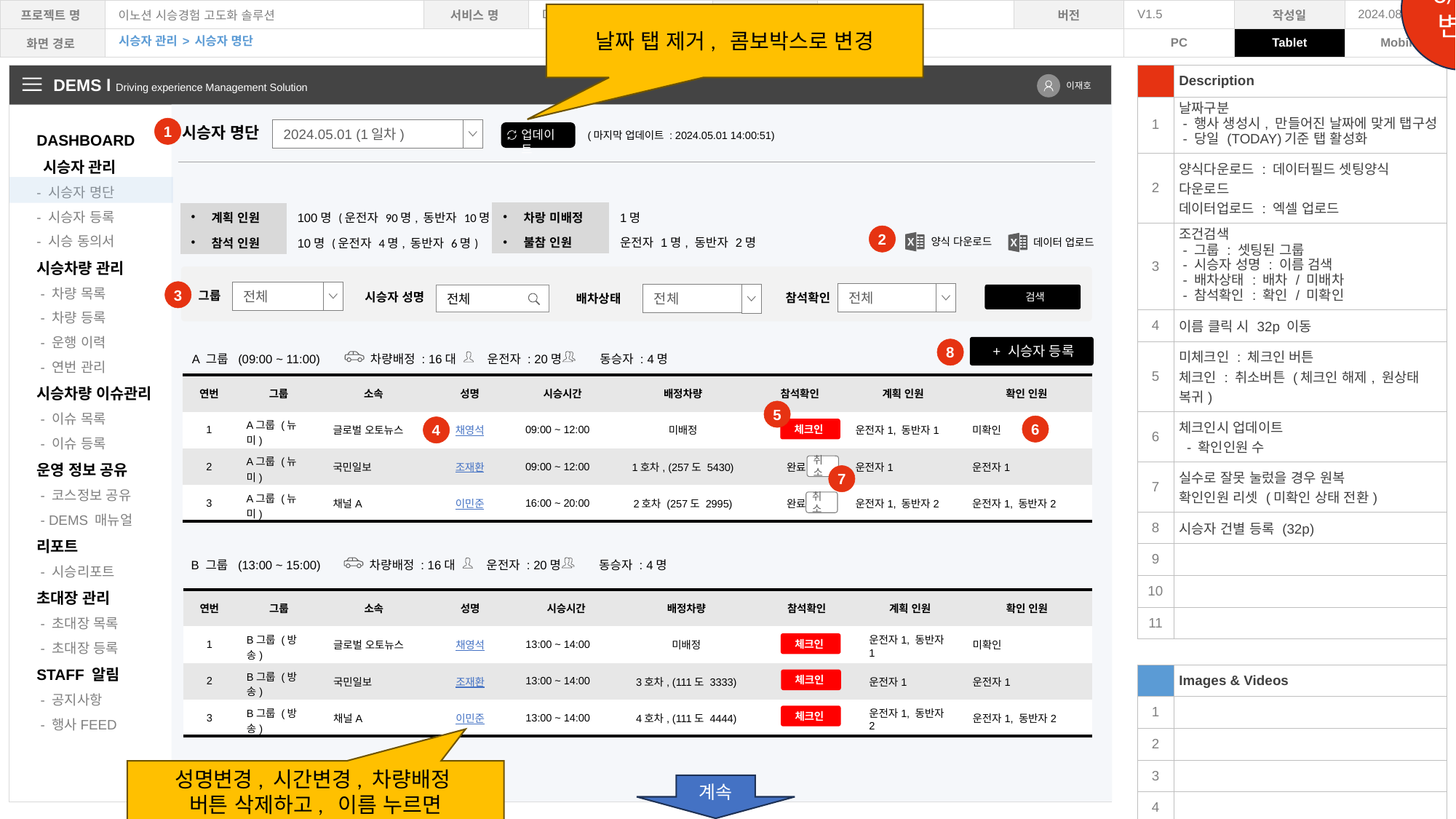

8/14변경

날짜 탭 제거,  콤보박스로 변경
시승자 관리 > 시승자 명단

|  | Description |
| --- | --- |
| 1 | 날짜구분 - 행사 생성시, 만들어진 날짜에 맞게 탭구성 - 당일 (TODAY)기준 탭 활성화 |
| 2 | 양식다운로드 : 데이터필드 셋팅양식 다운로드 데이터업로드 : 엑셀 업로드 |
| 3 | 조건검색 - 그룹 : 셋팅된 그룹 - 시승자 성명 : 이름 검색 - 배차상태 : 배차 / 미배차 - 참석확인 : 확인 / 미확인 |
| 4 | 이름 클릭 시 32p 이동 |
| 5 | 미체크인 : 체크인 버튼 체크인 : 취소버튼 (체크인 해제, 원상태 복귀) |
| 6 | 체크인시 업데이트 - 확인인원 수 |
| 7 | 실수로 잘못 눌렀을 경우 원복 확인인원 리셋 (미확인 상태 전환) |
| 8 | 시승자 건별 등록 (32p) |
| 9 |  |
| 10 |  |
| 11 |  |
|  |  |
|  | Images & Videos |
| 1 |  |
| 2 |  |
| 3 |  |
| 4 |  |

DEMS l Driving experience Management Solution

이재호

DASHBOARD
 시승자 관리
- 시승자 명단
- 시승자 등록
- 시승 동의서
시승차량 관리
 - 차량 목록
 - 차량 등록
 - 운행 이력
 - 연번 관리
시승차량 이슈관리
 - 이슈 목록
 - 이슈 등록
운영 정보 공유
 - 코스정보 공유
 - DEMS 매뉴얼
리포트
 - 시승리포트
초대장 관리
 - 초대장 목록
 - 초대장 등록
STAFF 알림
 - 공지사항
 - 행사FEED
시승자 명단
1
2024.05.01 (1일차)

업데이트

(마지막 업데이트 : 2024.05.01 14:00:51)

| 차랑 미배정 | 1명 |
| --- | --- |
| 불참 인원 | 운전자 1명, 동반자 2명 |
|  |  |
| 계획 인원 | 100명 (운전자 90명, 동반자 10명) |
| --- | --- |
| 참석 인원 | 10명 (운전자 4명, 동반자 6명) |
|  |  |
2
양식 다운로드
데이터 업로드

3
전체

그룹
전체

전체

 검색
시승자 성명
참석확인
전체
배차상태

 + 시승자 등록
차량배정 : 16대         운전자 : 20명           동승자 : 4명
A 그룹  (09:00 ~ 11:00)
8

| 연번 | 그룹 | 소속 | 성명 | 시승시간 | 배정차량 | 참석확인 | 계획 인원 | 확인 인원 |
| --- | --- | --- | --- | --- | --- | --- | --- | --- |
| 1 | A그룹 (뉴미) | 글로벌 오토뉴스 | 채영석 | 09:00 ~ 12:00 | 미배정 |  | 운전자1, 동반자1 | 미확인 |
| 2 | A그룹 (뉴미) | 국민일보 | 조재환 | 09:00 ~ 12:00 | 1호차, (257도 5430) | 완료 | 운전자1 | 운전자1 |
| 3 | A그룹 (뉴미) | 채널A | 이민준 | 16:00 ~ 20:00 | 2호차 (257도 2995) | 완료 | 운전자1, 동반자2 | 운전자1, 동반자2 |
5
6
4
체크인
취소
7
취소
차량배정 : 16대         운전자 : 20명           동승자 : 4명
B 그룹  (13:00 ~ 15:00)

| 연번 | 그룹 | 소속 | 성명 | 시승시간 | 배정차량 | 참석확인 | 계획 인원 | 확인 인원 |
| --- | --- | --- | --- | --- | --- | --- | --- | --- |
| 1 | B그룹 (방송) | 글로벌 오토뉴스 | 채영석 | 13:00 ~ 14:00 | 미배정 |  | 운전자1, 동반자1 | 미확인 |
| 2 | B그룹 (방송) | 국민일보 | 조재환 | 13:00 ~ 14:00 | 3호차, (111도 3333) |  | 운전자1 | 운전자1 |
| 3 | B그룹 (방송) | 채널A | 이민준 | 13:00 ~ 14:00 | 4호차, (111도 4444) |  | 운전자1, 동반자2 | 운전자1, 동반자2 |
체크인
체크인
체크인
성명변경, 시간변경, 차량배정
버튼 삭제하고,  이름 누르면 신상정보변경 페이지로 보냄 (35p)
계속